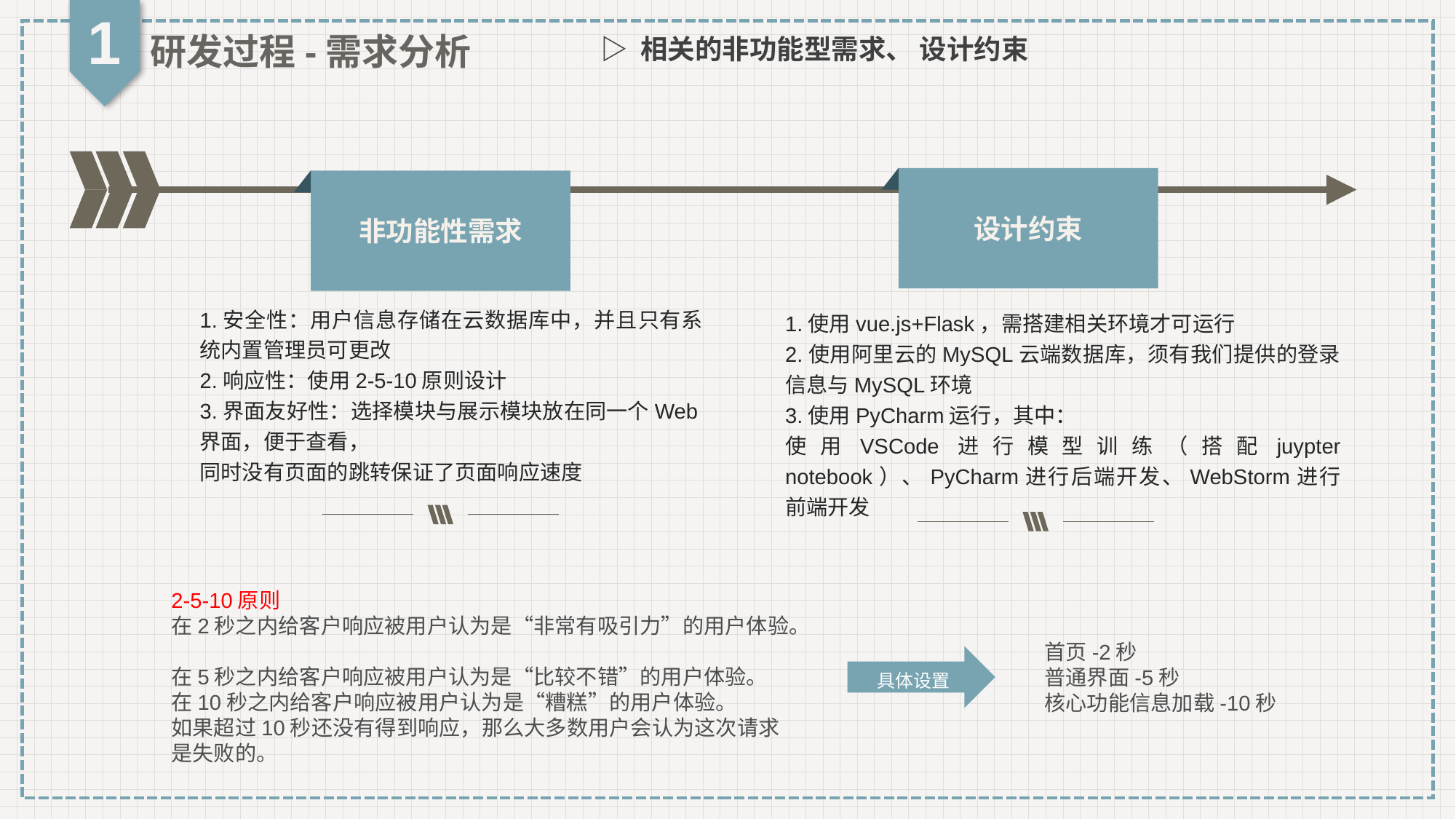

1
研发过程-需求分析
▷ 相关的非功能型需求、 设计约束

设计约束

非功能性需求
1.安全性：用户信息存储在云数据库中，并且只有系统内置管理员可更改
2.响应性：使用2-5-10原则设计
3.界面友好性：选择模块与展示模块放在同一个Web界面，便于查看，
同时没有页面的跳转保证了页面响应速度
1.使用vue.js+Flask，需搭建相关环境才可运行
2.使用阿里云的MySQL云端数据库，须有我们提供的登录信息与MySQL环境
3.使用PyCharm运行，其中：
使用VSCode进行模型训练（搭配juypter notebook）、PyCharm进行后端开发、WebStorm进行前端开发

2-5-10原则
在2秒之内给客户响应被用户认为是“非常有吸引力”的用户体验。​​
在5秒之内给客户响应被用户认为是“比较不错”的用户体验。​
在10秒之内给客户响应被用户认为是“糟糕”的用户体验。​
如果超过10秒还没有得到响应，那么大多数用户会认为这次请求是失败的。

首页-2秒
普通界面-5秒
核心功能信息加载-10秒
具体设置